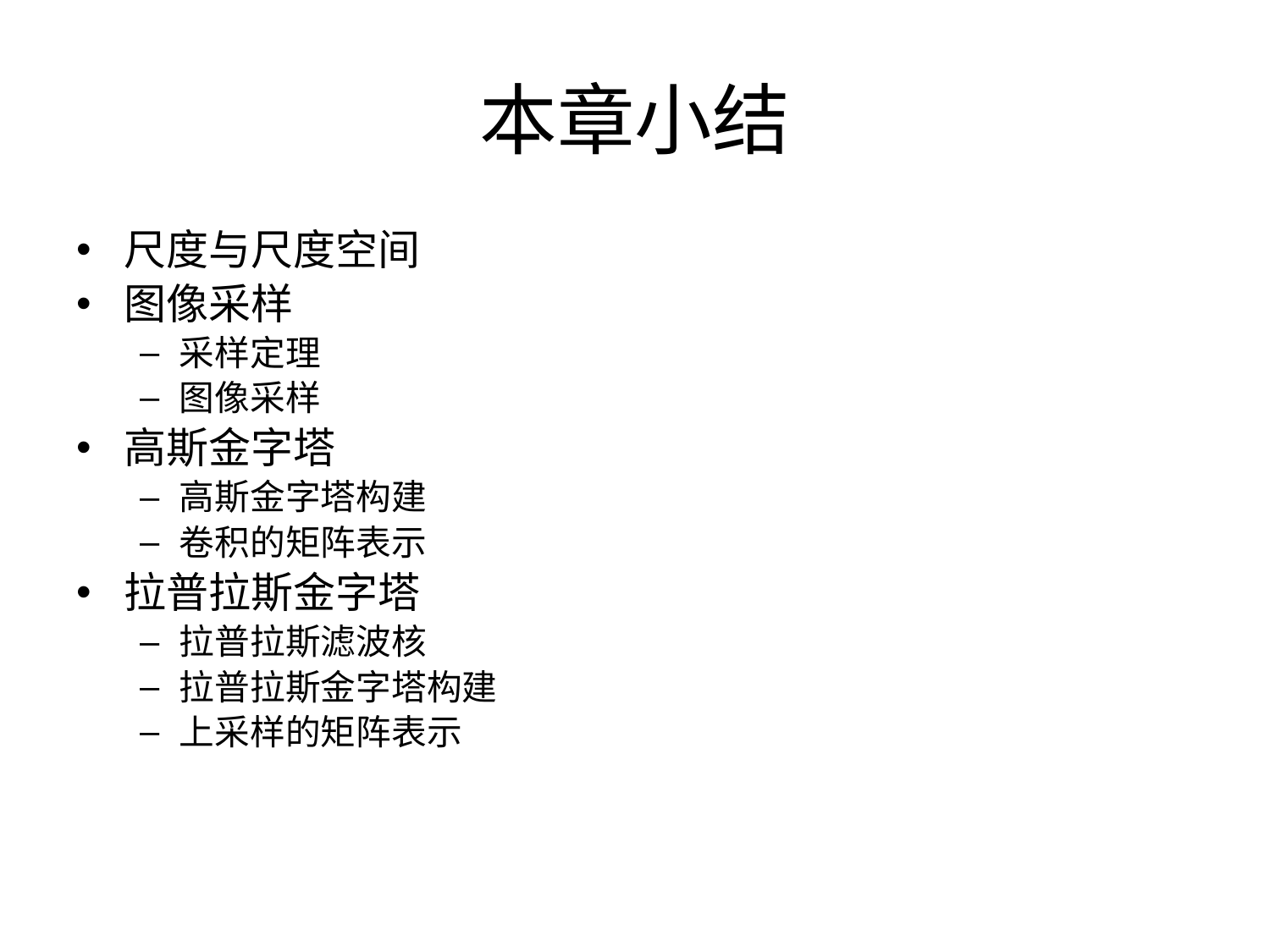

# 本章小结
尺度与尺度空间
图像采样
采样定理
图像采样
高斯金字塔
高斯金字塔构建
卷积的矩阵表示
拉普拉斯金字塔
拉普拉斯滤波核
拉普拉斯金字塔构建
上采样的矩阵表示